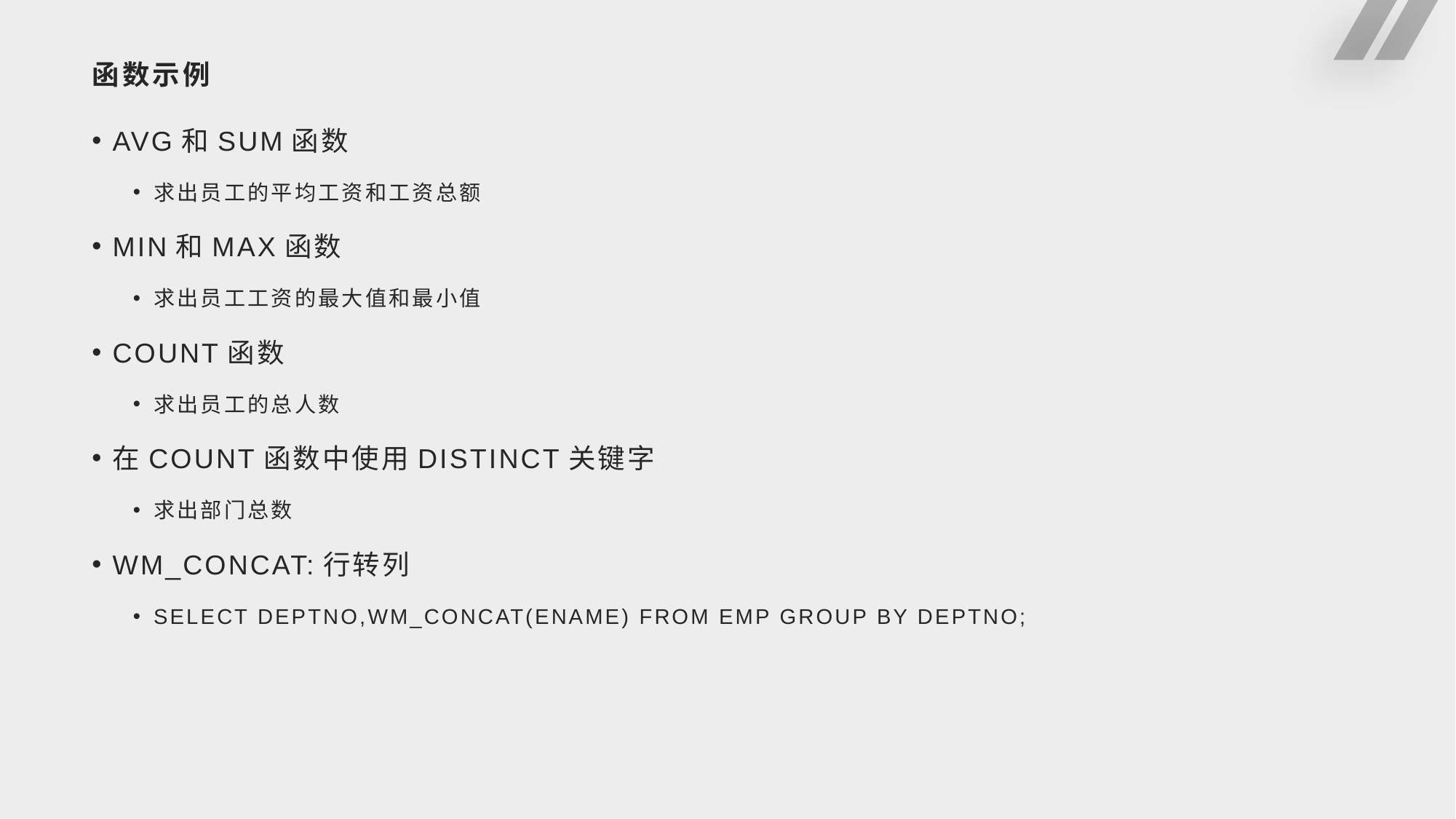

# 函数示例
AVG和SUM函数
求出员工的平均工资和工资总额
MIN和MAX函数
求出员工工资的最大值和最小值
COUNT函数
求出员工的总人数
在COUNT函数中使用DISTINCT关键字
求出部门总数
WM_CONCAT:行转列
SELECT DEPTNO,WM_CONCAT(ENAME) FROM EMP GROUP BY DEPTNO;